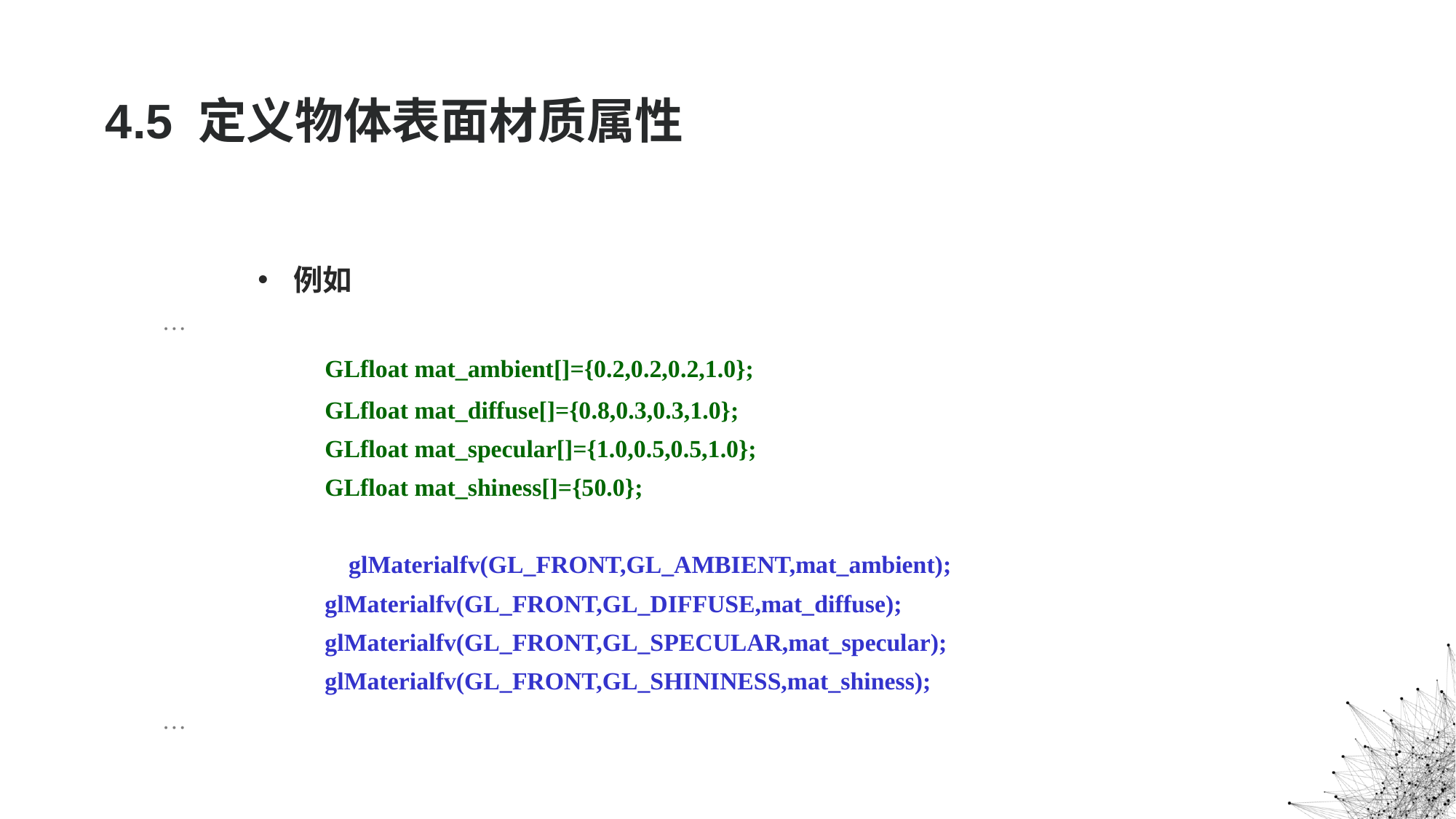

# 4.5 定义物体表面材质属性
例如
…
	GLfloat mat_ambient[]={0.2,0.2,0.2,1.0};
	GLfloat mat_diffuse[]={0.8,0.3,0.3,1.0};
	GLfloat mat_specular[]={1.0,0.5,0.5,1.0};
	GLfloat mat_shiness[]={50.0};

         glMaterialfv(GL_FRONT,GL_AMBIENT,mat_ambient);
	glMaterialfv(GL_FRONT,GL_DIFFUSE,mat_diffuse);
	glMaterialfv(GL_FRONT,GL_SPECULAR,mat_specular);
	glMaterialfv(GL_FRONT,GL_SHININESS,mat_shiness);
…